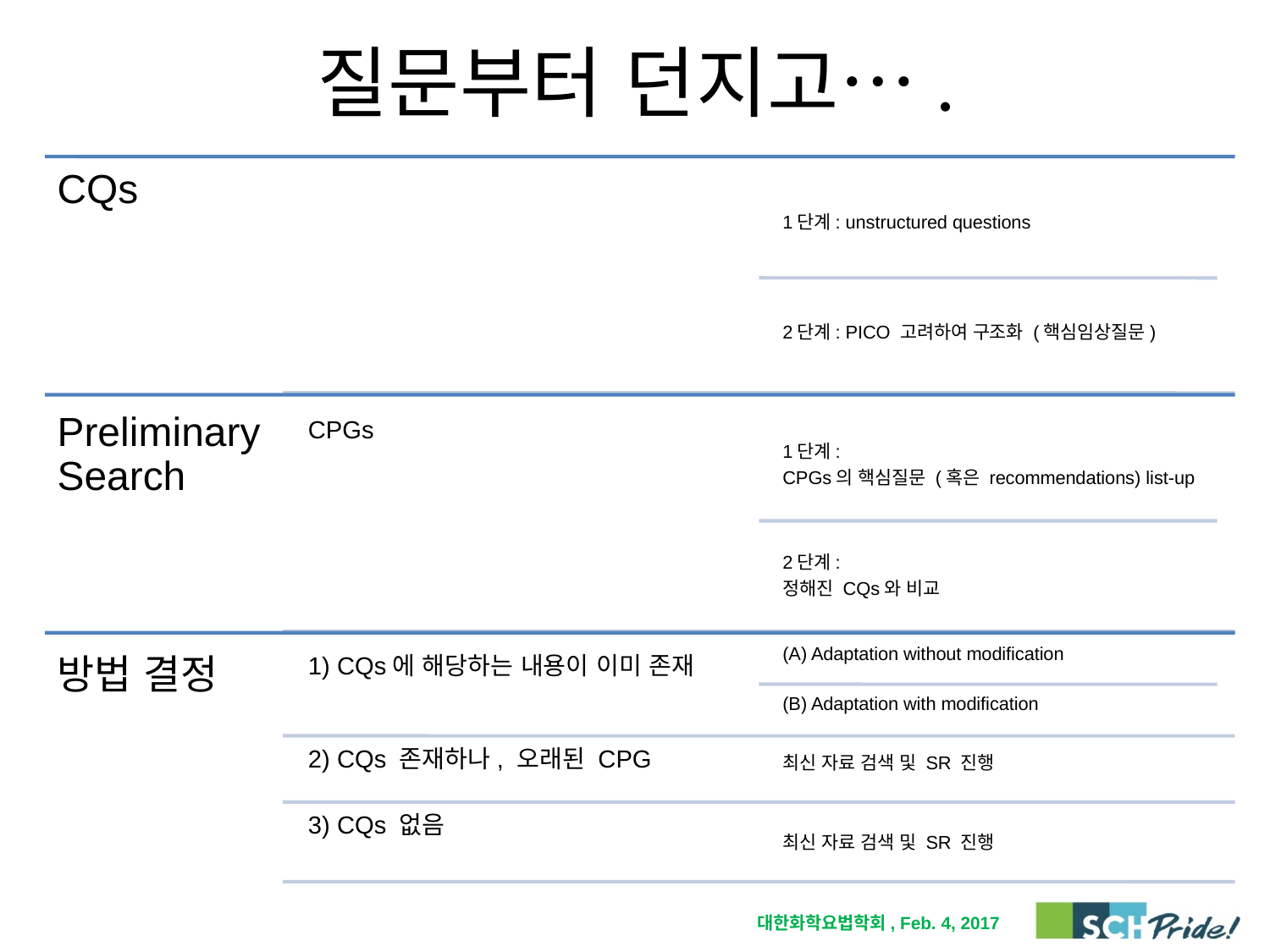

# 질문부터 던지고….
CQs

1단계: unstructured questions
2단계: PICO 고려하여 구조화 (핵심임상질문)
Preliminary Search
CPGs
1단계:
CPGs의 핵심질문 (혹은 recommendations) list-up
2단계:
정해진 CQs와 비교
방법 결정
1) CQs에 해당하는 내용이 이미 존재
(A) Adaptation without modification
(B) Adaptation with modification
2) CQs 존재하나, 오래된 CPG
최신 자료 검색 및 SR 진행
3) CQs 없음
최신 자료 검색 및 SR 진행